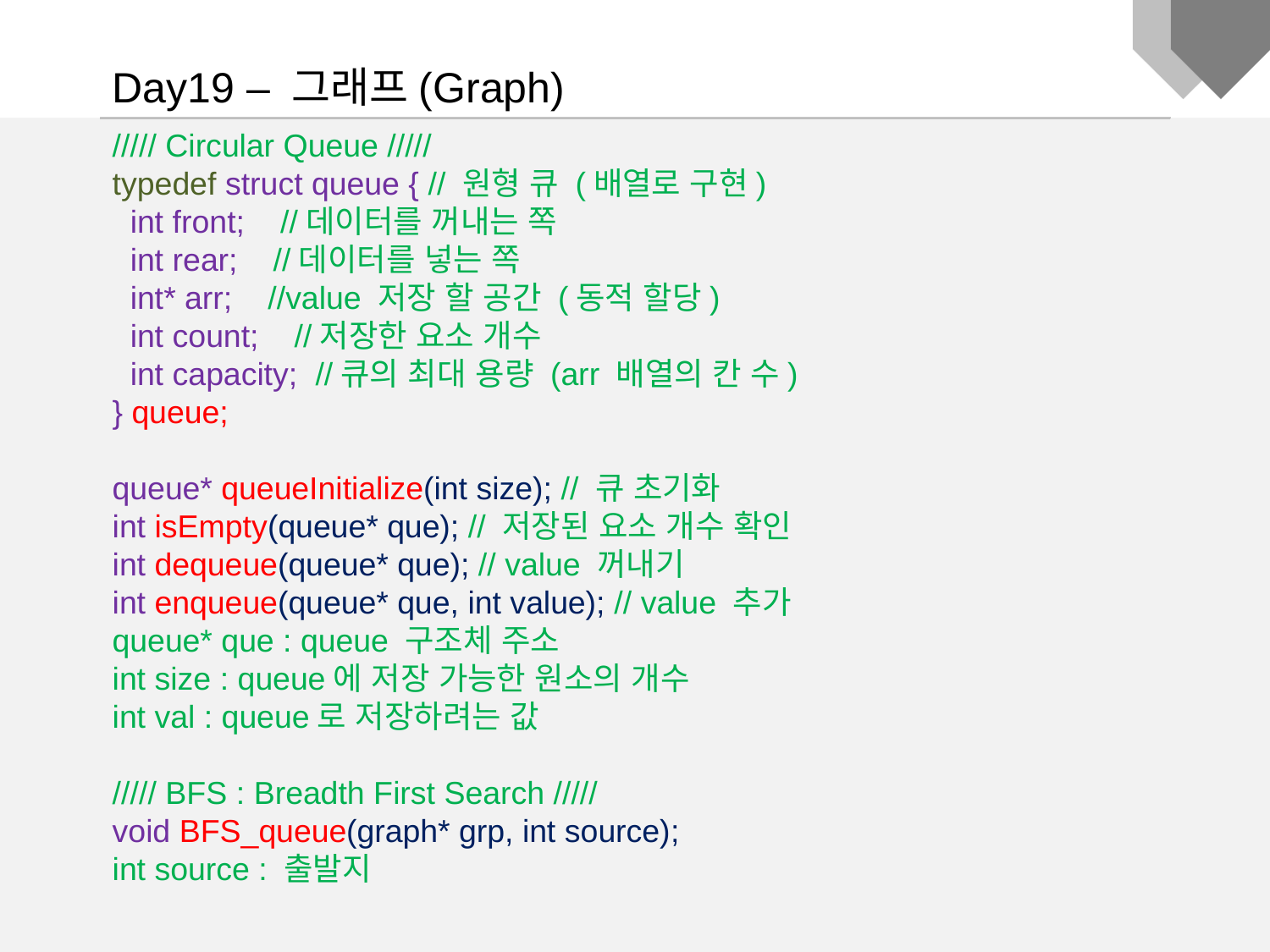

Day19 – 그래프(Graph)
///// Circular Queue /////
typedef struct queue { // 원형 큐 (배열로 구현)
  int front;    //데이터를 꺼내는 쪽
  int rear;    //데이터를 넣는 쪽
  int* arr;    //value 저장 할 공간 (동적 할당)
  int count;    //저장한 요소 개수
  int capacity;  //큐의 최대 용량 (arr 배열의 칸 수)
} queue;
queue* queueInitialize(int size); // 큐 초기화
int isEmpty(queue* que); // 저장된 요소 개수 확인
int dequeue(queue* que); // value 꺼내기
int enqueue(queue* que, int value); // value 추가
queue* que : queue 구조체 주소
int size : queue에 저장 가능한 원소의 개수
int val : queue로 저장하려는 값
///// BFS : Breadth First Search /////
void BFS_queue(graph* grp, int source);
int source : 출발지